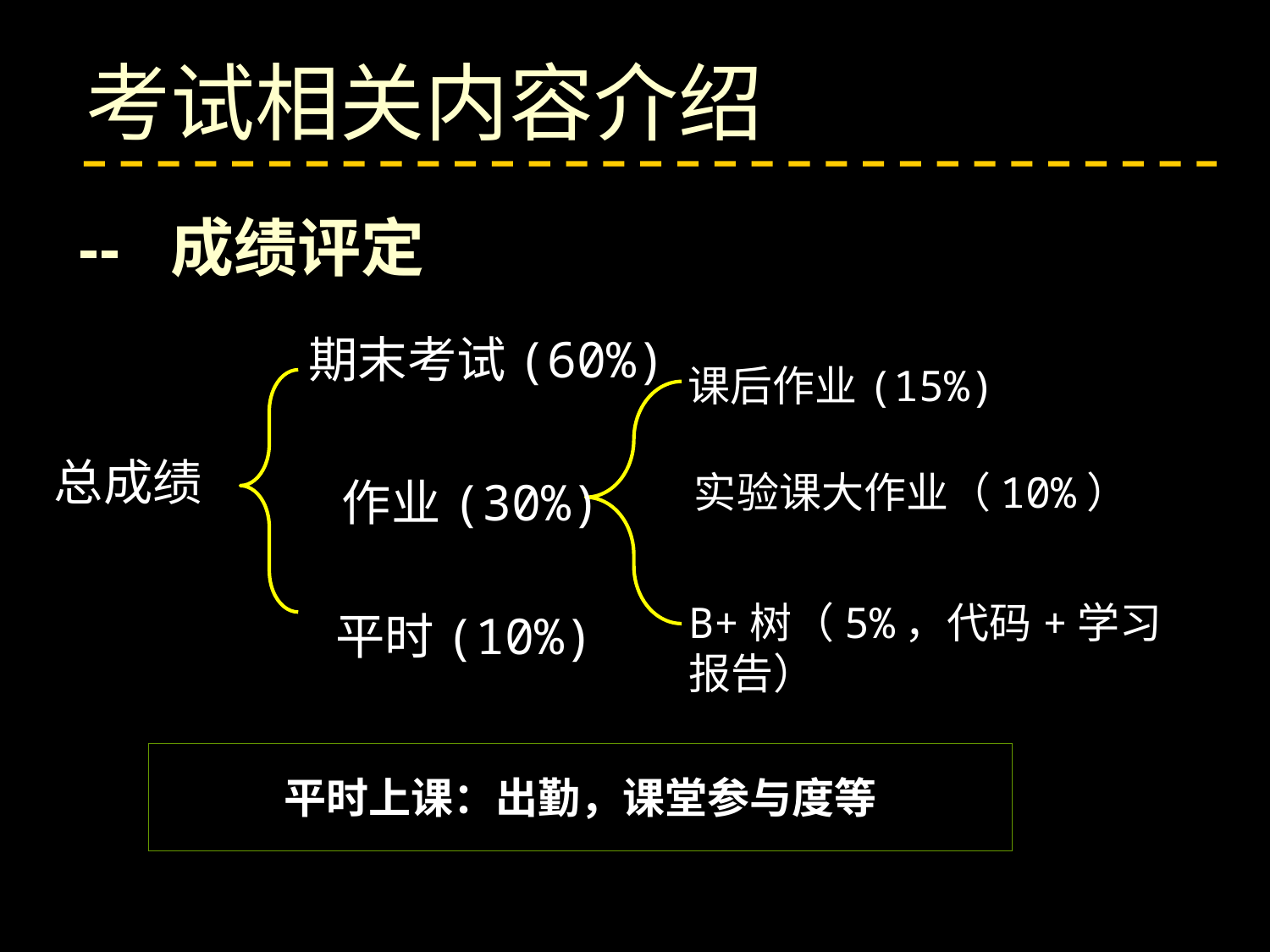

考试相关内容介绍

--  成绩评定
期末考试(60%)
课后作业(15%)

总成绩
实验课大作业（10%）
作业(30%)
B+树（5%，代码+学习报告）
平时(10%)
平时上课：出勤，课堂参与度等
16